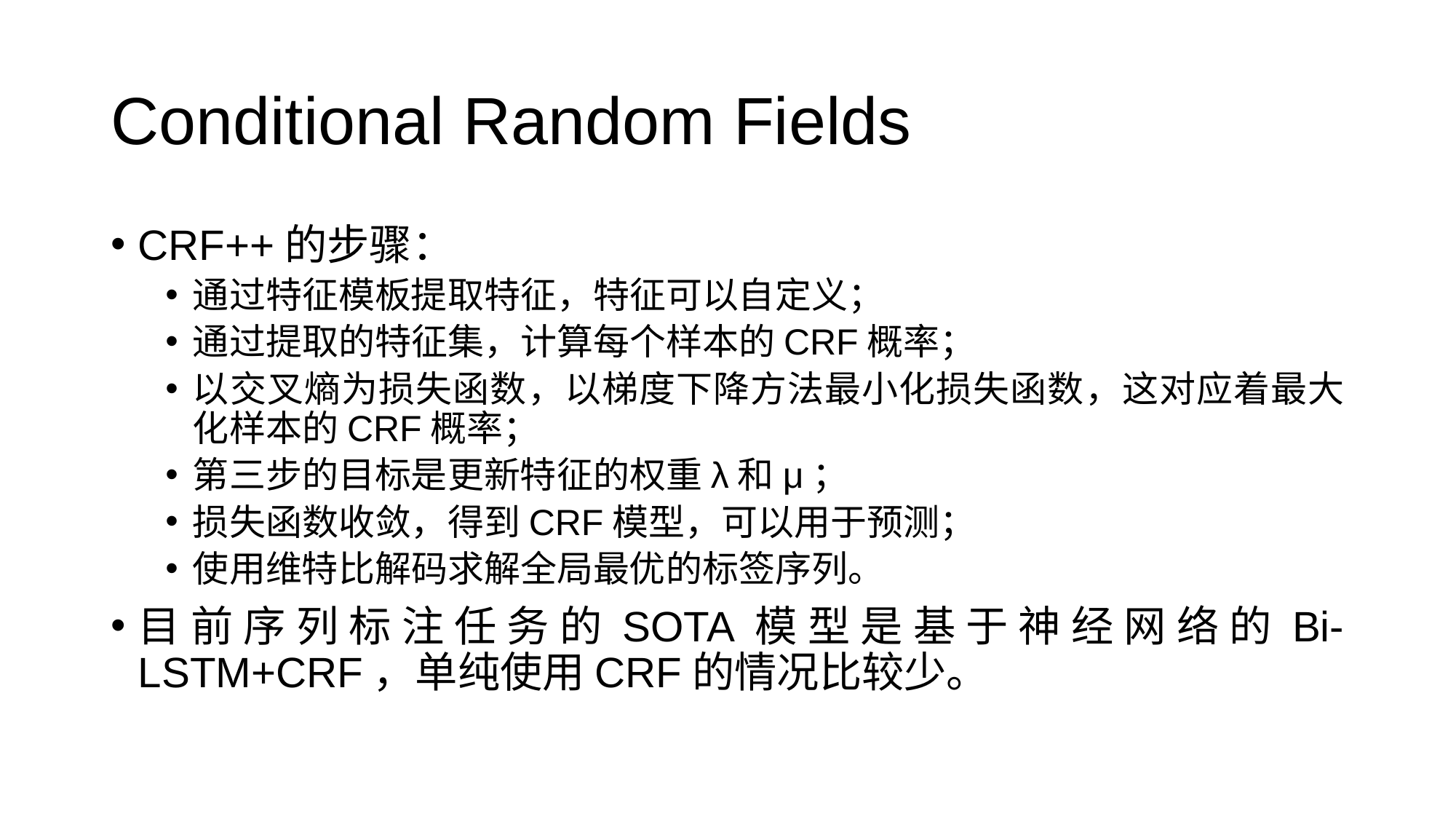

# Conditional Random Fields
CRF++的步骤：
通过特征模板提取特征，特征可以自定义；
通过提取的特征集，计算每个样本的CRF概率；
以交叉熵为损失函数，以梯度下降方法最小化损失函数，这对应着最大化样本的CRF概率；
第三步的目标是更新特征的权重λ和μ；
损失函数收敛，得到CRF模型，可以用于预测；
使用维特比解码求解全局最优的标签序列。
目前序列标注任务的SOTA模型是基于神经网络的Bi-LSTM+CRF，单纯使用CRF的情况比较少。